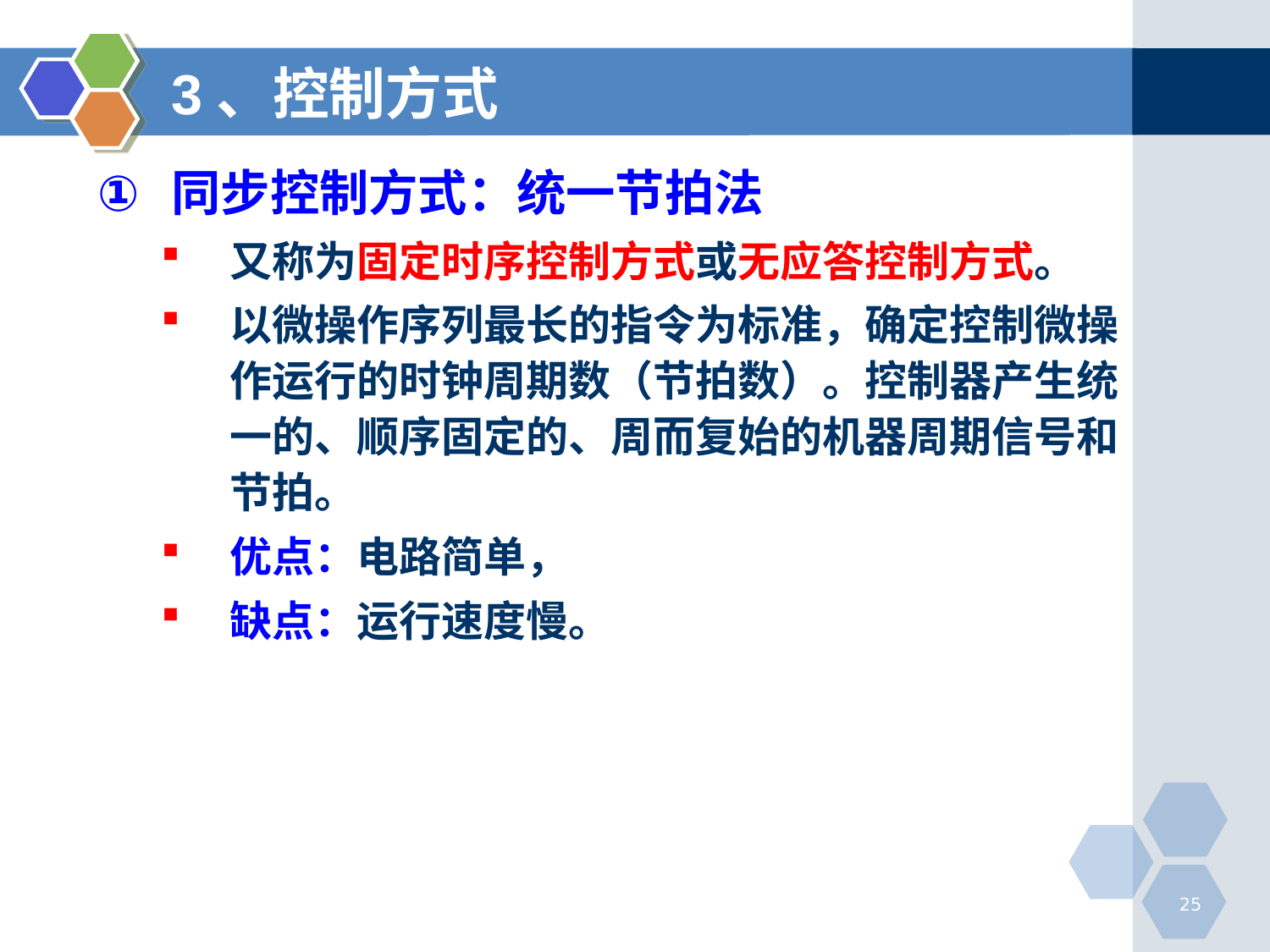

# 3、控制方式
同步控制方式：统一节拍法
又称为固定时序控制方式或无应答控制方式。
以微操作序列最长的指令为标准，确定控制微操作运行的时钟周期数（节拍数）。控制器产生统一的、顺序固定的、周而复始的机器周期信号和节拍。
优点：电路简单，
缺点：运行速度慢。

25